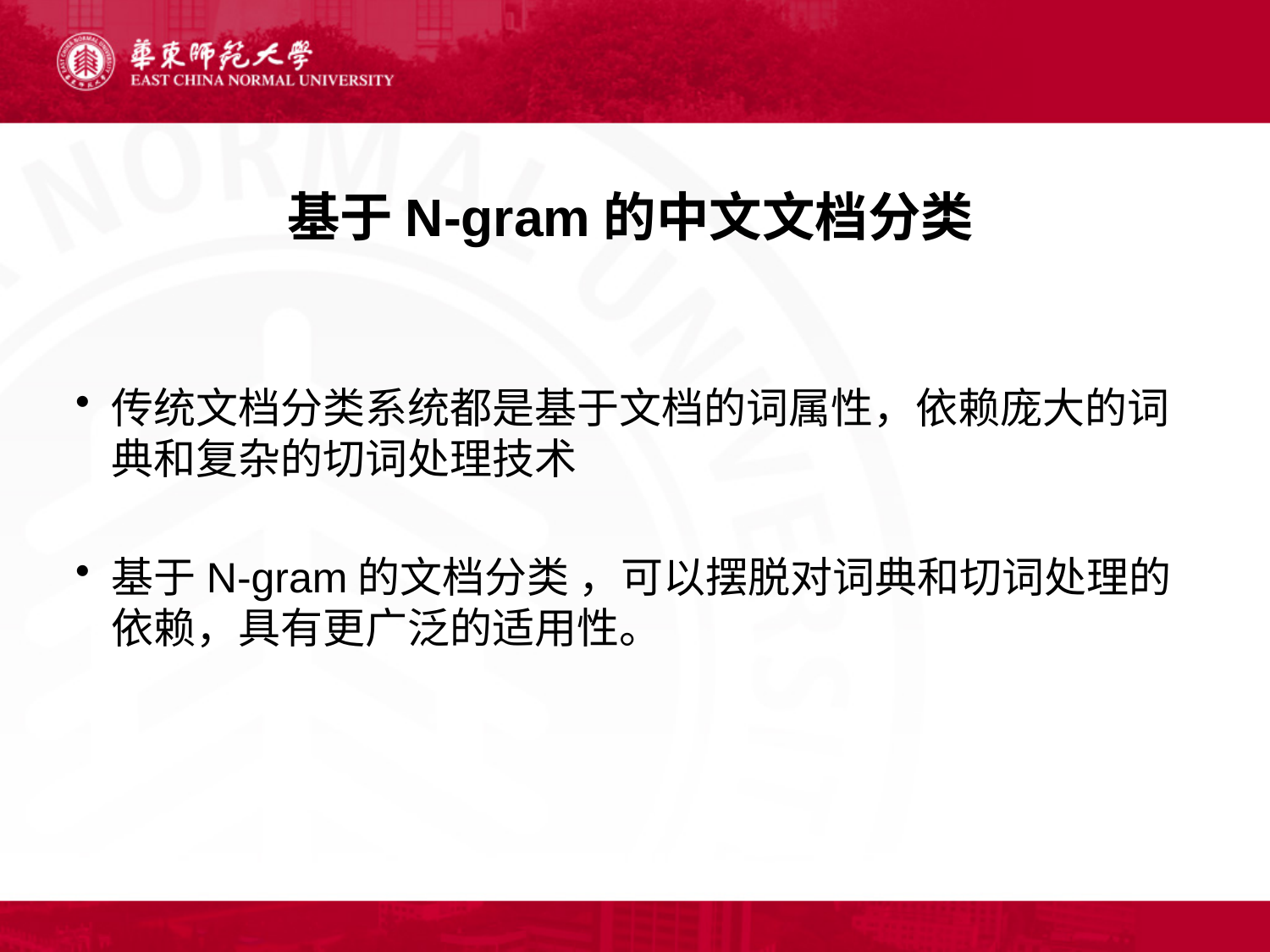

# 基于N-gram的中文文档分类

传统文档分类系统都是基于文档的词属性，依赖庞大的词典和复杂的切词处理技术

基于N-gram的文档分类 ，可以摆脱对词典和切词处理的依赖，具有更广泛的适用性。